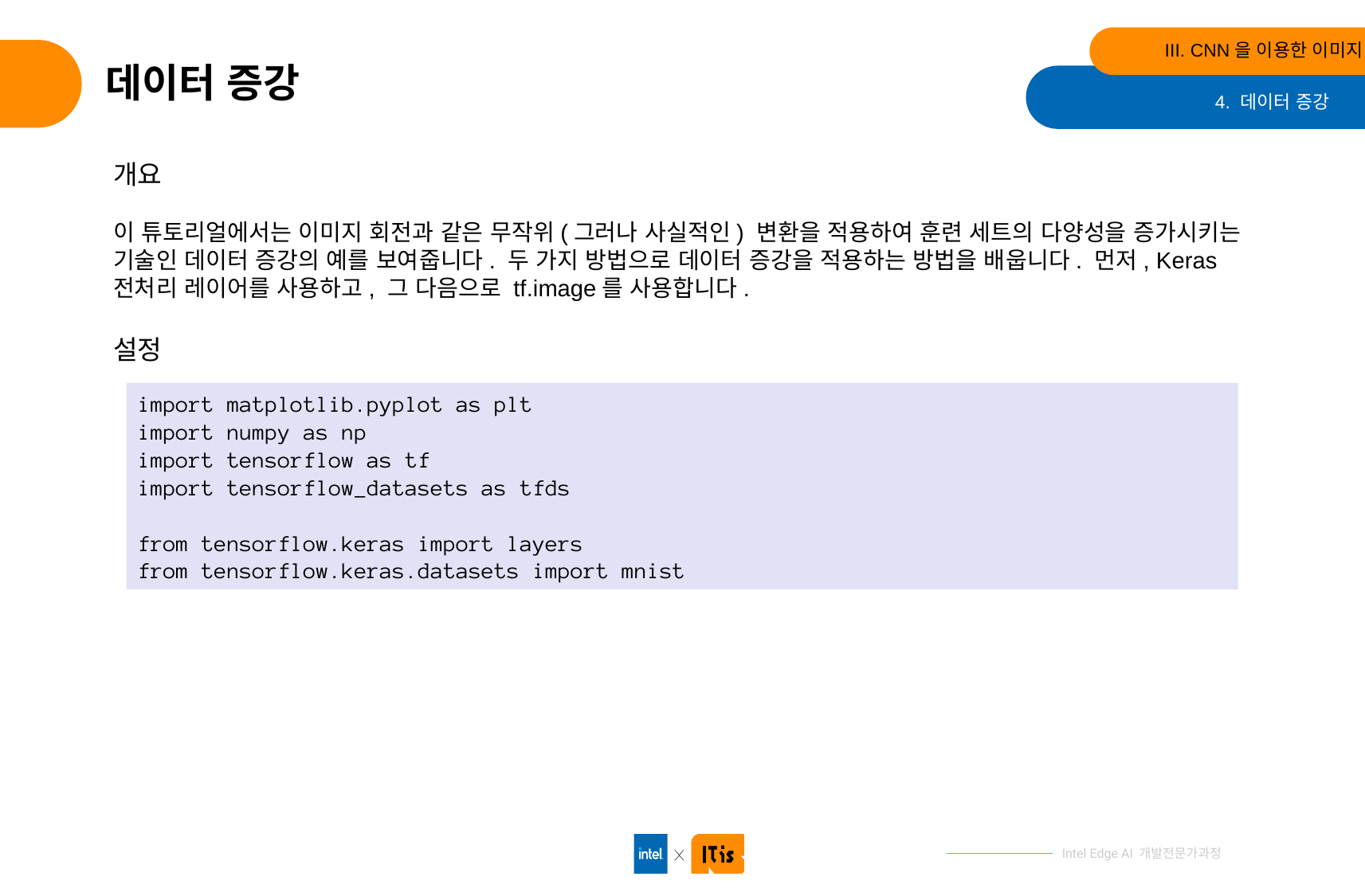

III. CNN을 이용한 이미지 분류
# 데이터 증강
4. 데이터 증강

개요

이 튜토리얼에서는 이미지 회전과 같은 무작위(그러나 사실적인) 변환을 적용하여 훈련 세트의 다양성을 증가시키는 기술인 데이터 증강의 예를 보여줍니다. 두 가지 방법으로 데이터 증강을 적용하는 방법을 배웁니다. 먼저, Keras 전처리 레이어를 사용하고, 그 다음으로 tf.image를 사용합니다.

설정
import matplotlib.pyplot as plt
import numpy as np
import tensorflow as tf
import tensorflow_datasets as tfds

from tensorflow.keras import layers
from tensorflow.keras.datasets import mnist